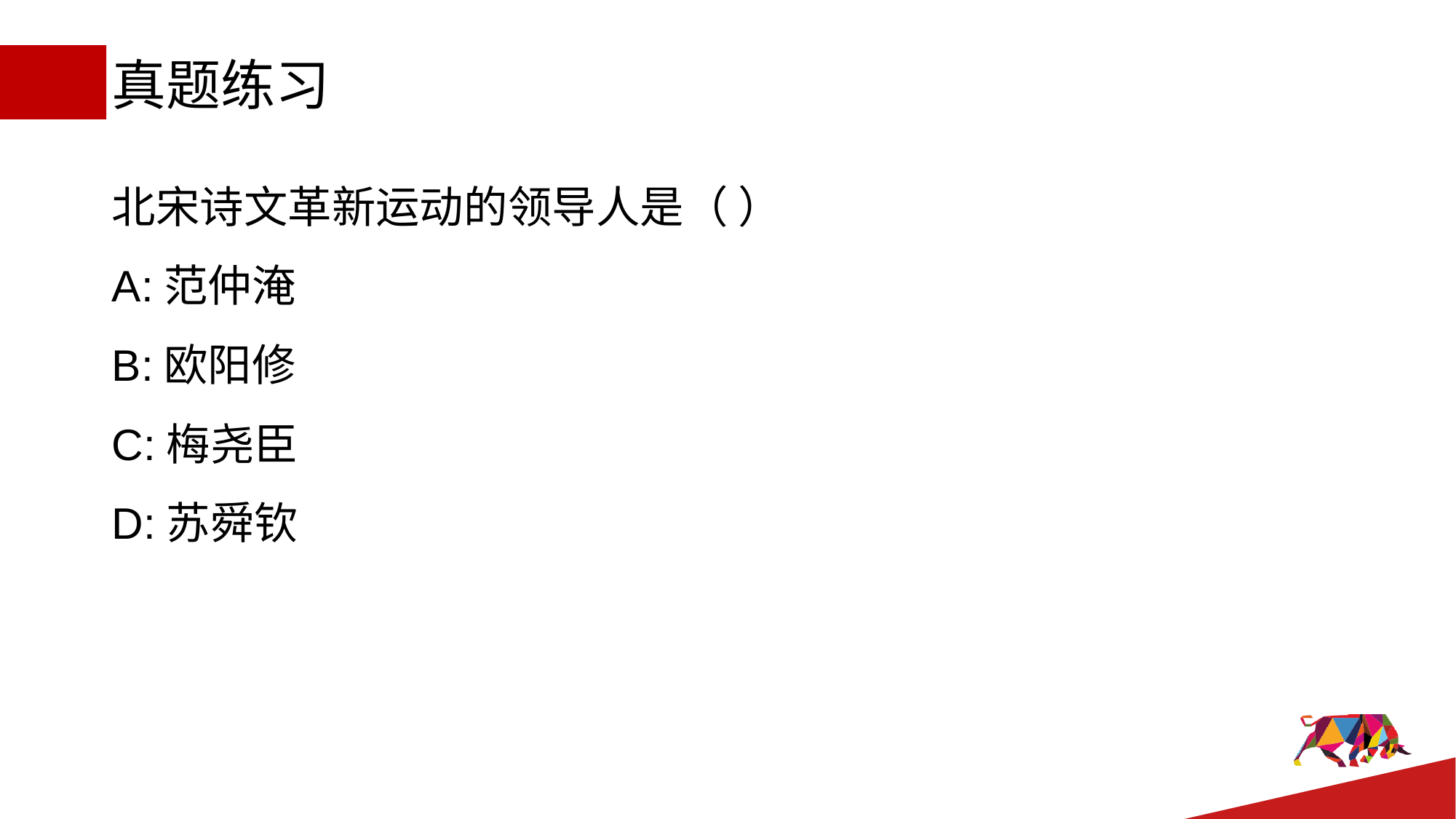

# 真题练习
北宋诗文革新运动的领导人是（ ）
A:范仲淹
B:欧阳修
C:梅尧臣
D:苏舜钦